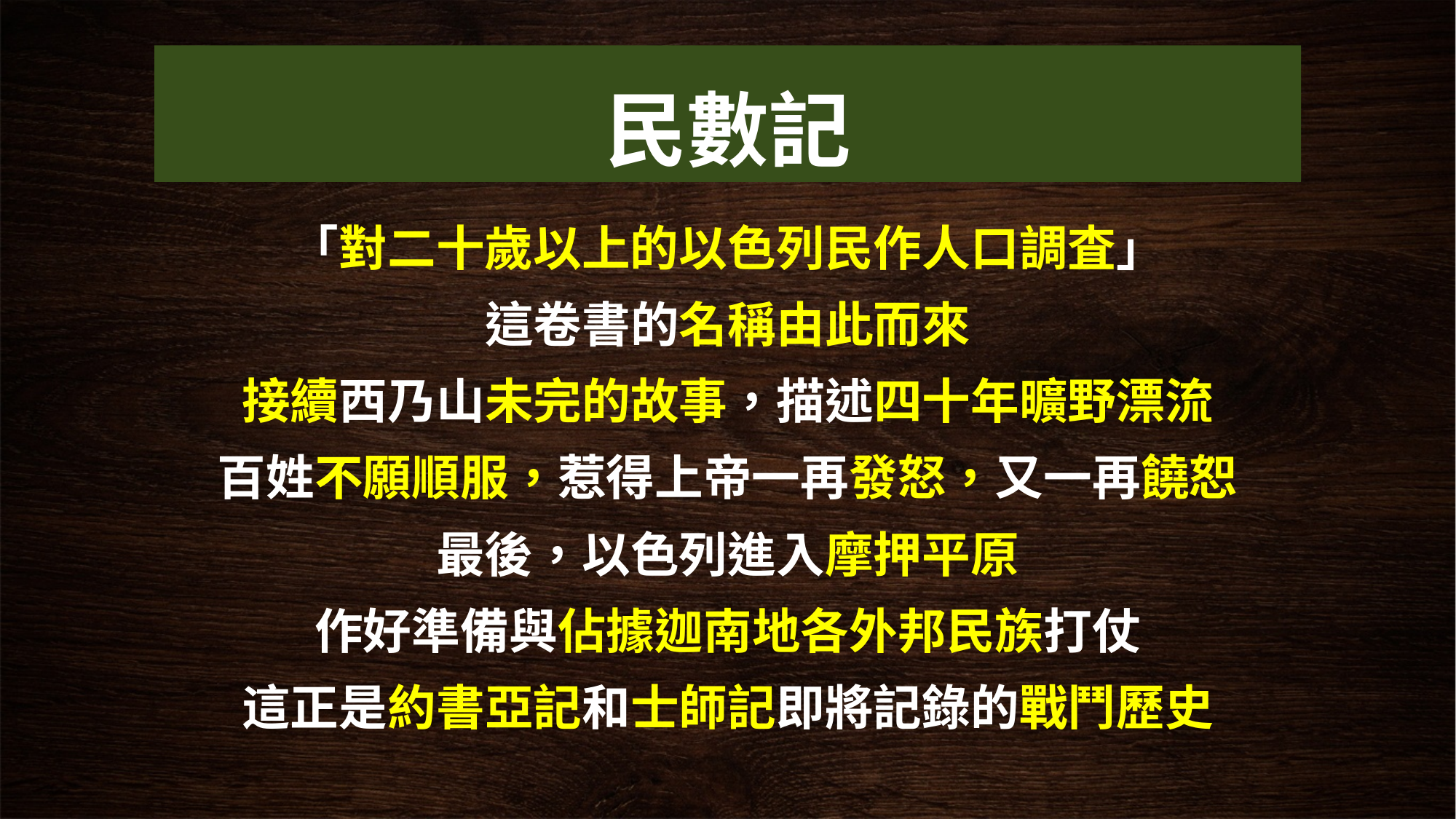

# 民數記
「對二十歲以上的以色列民作人口調査」
這卷書的名稱由此而來
接續西乃山未完的故事，描述四十年曠野漂流
百姓不願順服，惹得上帝一再發怒，又一再饒恕
最後，以色列進入摩押平原
作好準備與佔據迦南地各外邦民族打仗
這正是約書亞記和士師記即將記錄的戰鬥歷史